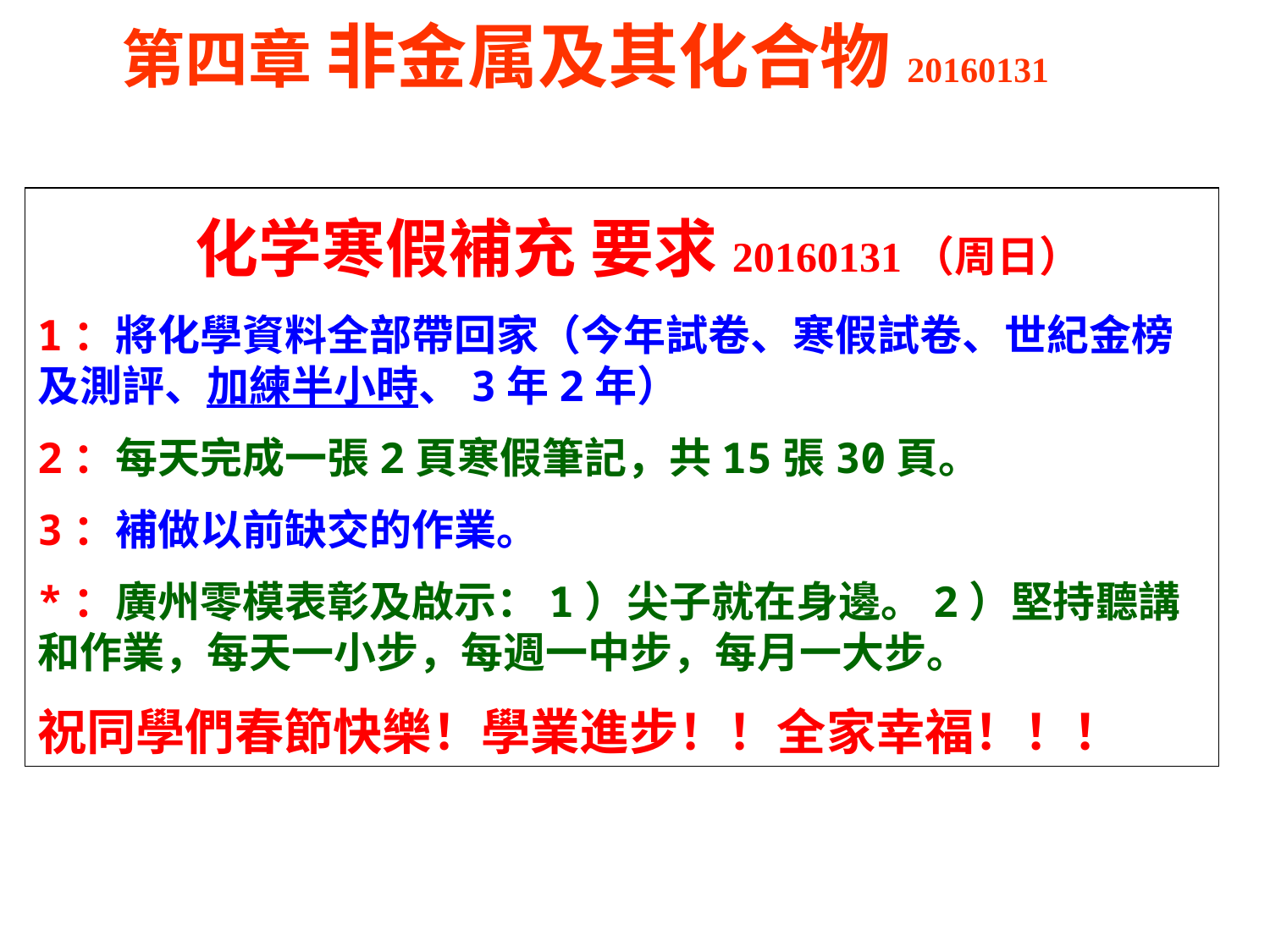

第四章 非金属及其化合物20160131

        化学寒假補充 要求20160131（周日）
1：將化學資料全部帶回家（今年試卷、寒假試卷、世紀金榜及測評、加練半小時、3年2年）
2：每天完成一張2頁寒假筆記，共15張30頁。
3：補做以前缺交的作業。
*：廣州零模表彰及啟示：1）尖子就在身邊。2）堅持聽講和作業，每天一小步，每週一中步，每月一大步。
祝同學們春節快樂！學業進步！！全家幸福！！！